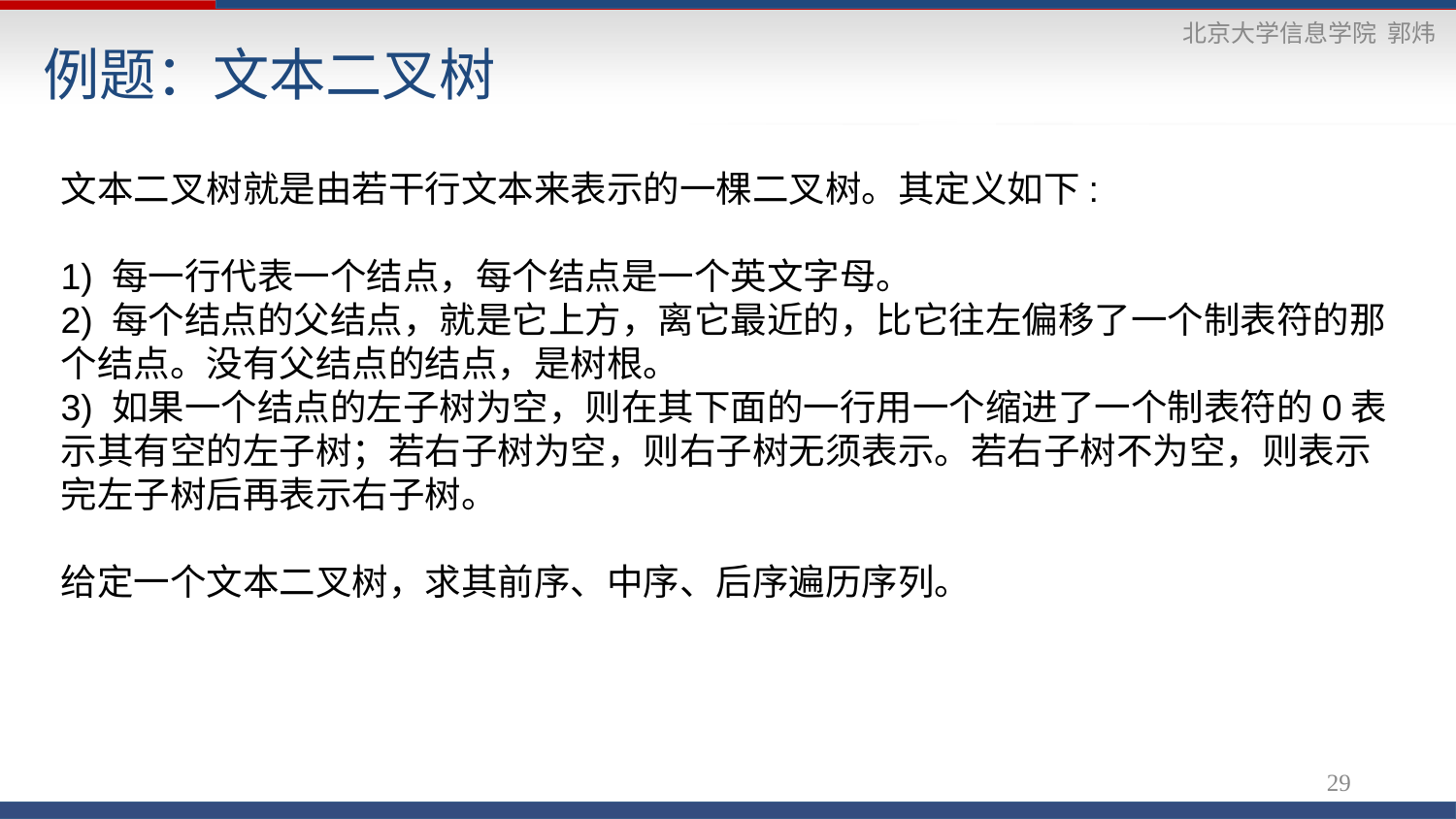

# 例题：文本二叉树
文本二叉树就是由若干行文本来表示的一棵二叉树。其定义如下:

1) 每一行代表一个结点，每个结点是一个英文字母。
2) 每个结点的父结点，就是它上方，离它最近的，比它往左偏移了一个制表符的那个结点。没有父结点的结点，是树根。
3) 如果一个结点的左子树为空，则在其下面的一行用一个缩进了一个制表符的0表示其有空的左子树；若右子树为空，则右子树无须表示。若右子树不为空，则表示完左子树后再表示右子树。

给定一个文本二叉树，求其前序、中序、后序遍历序列。
29